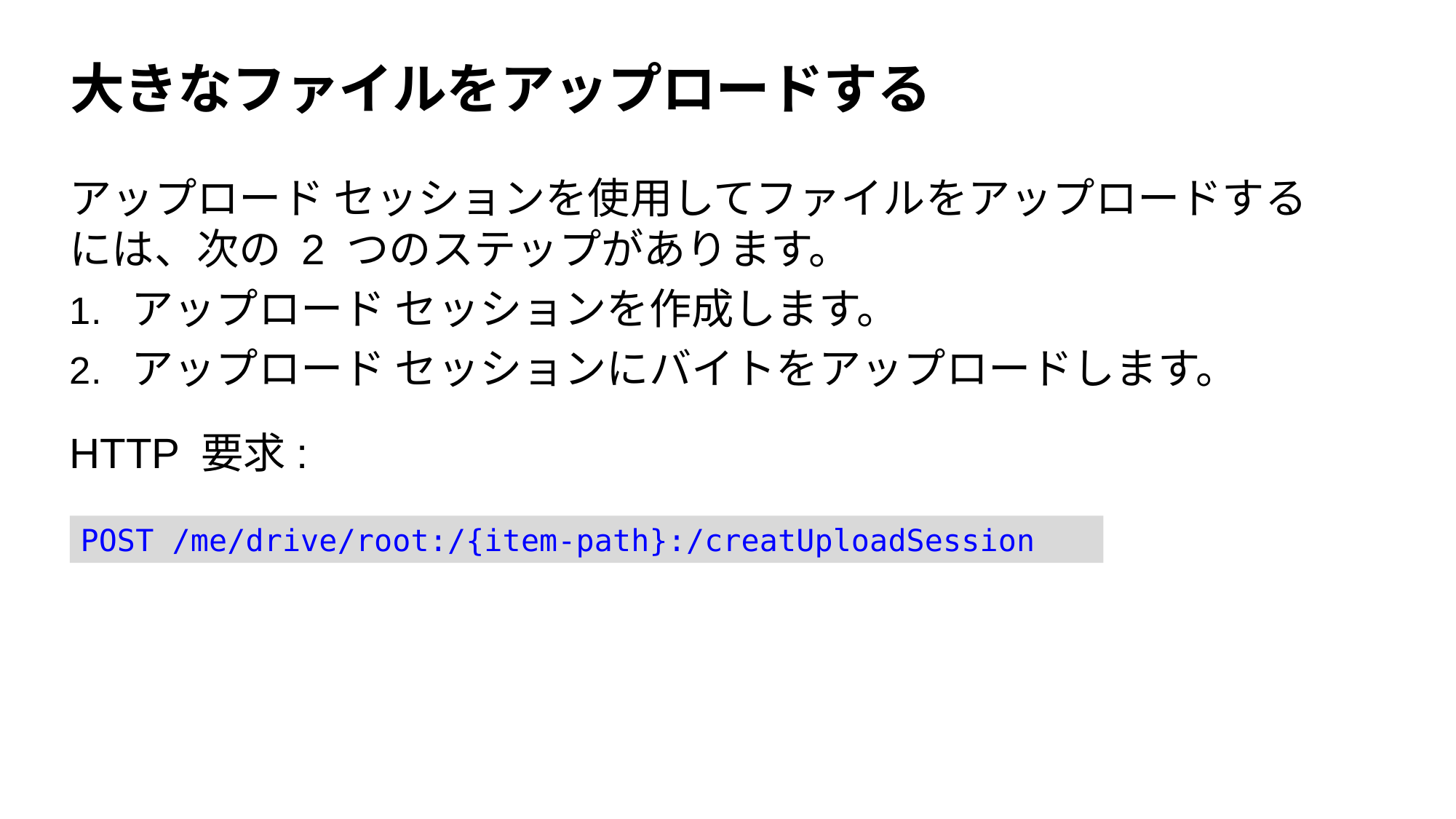

# 大きなファイルをアップロードする
アップロード セッションを使用してファイルをアップロードするには、次の 2 つのステップがあります。
アップロード セッションを作成します。
アップロード セッションにバイトをアップロードします。

HTTP 要求:
POST /me/drive/root:/{item-path}:/creatUploadSession